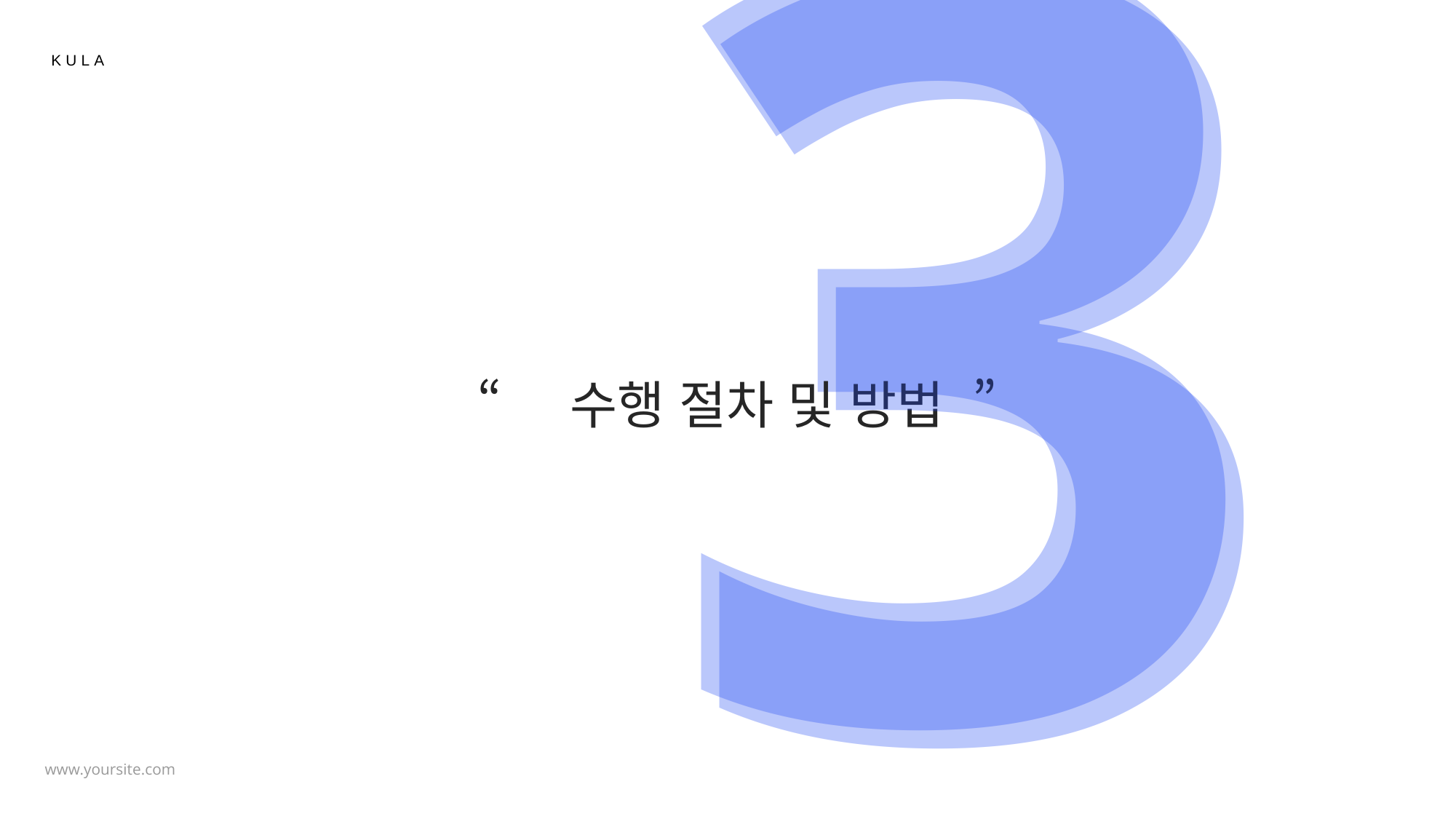

3
3
“  수행 절차 및 방법  ”